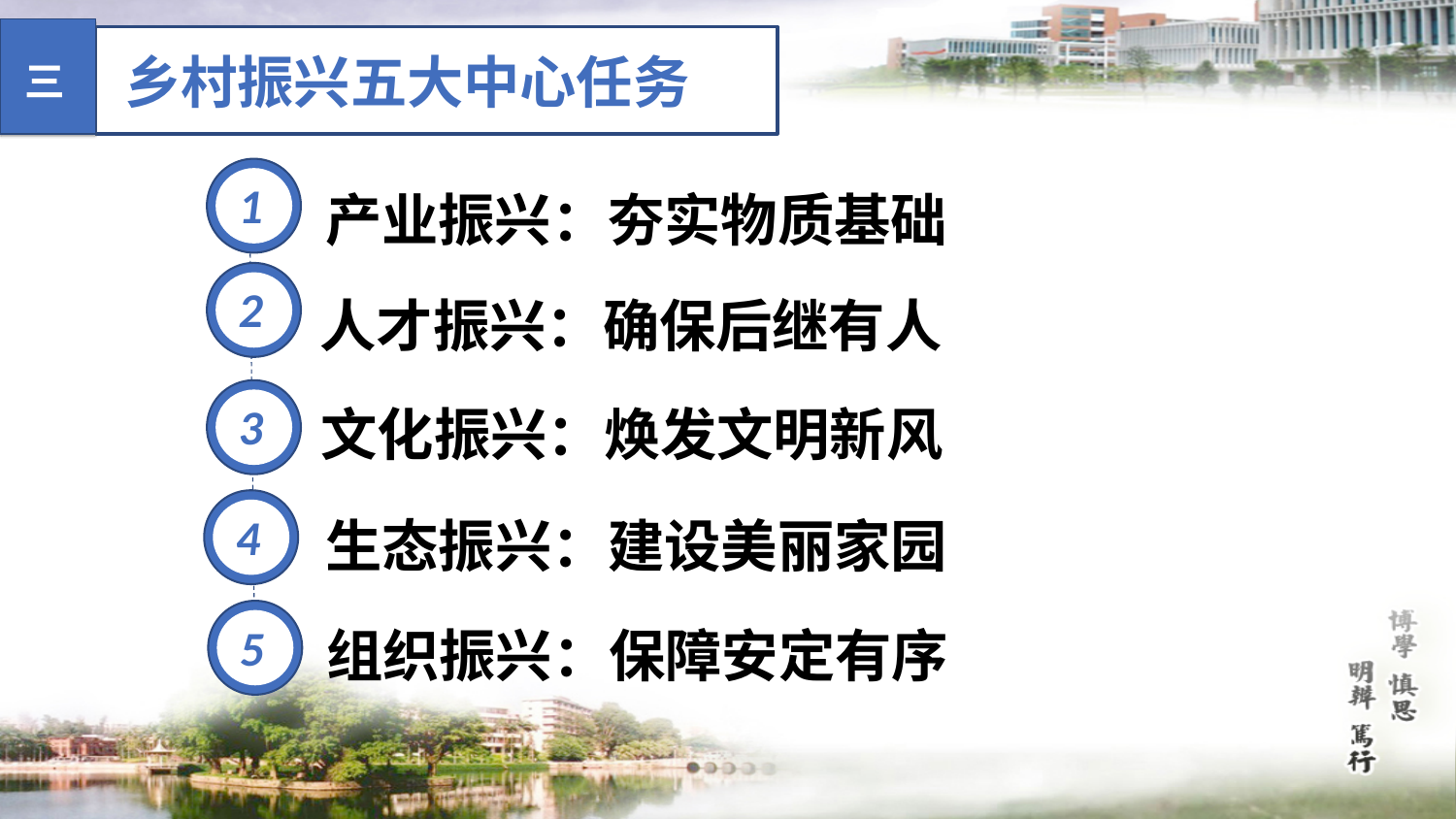

乡村振兴五大中心任务

三
产业振兴：夯实物质基础

1
人才振兴：确保后继有人

2
文化振兴：焕发文明新风

3

生态振兴：建设美丽家园

4
组织振兴：保障安定有序

5